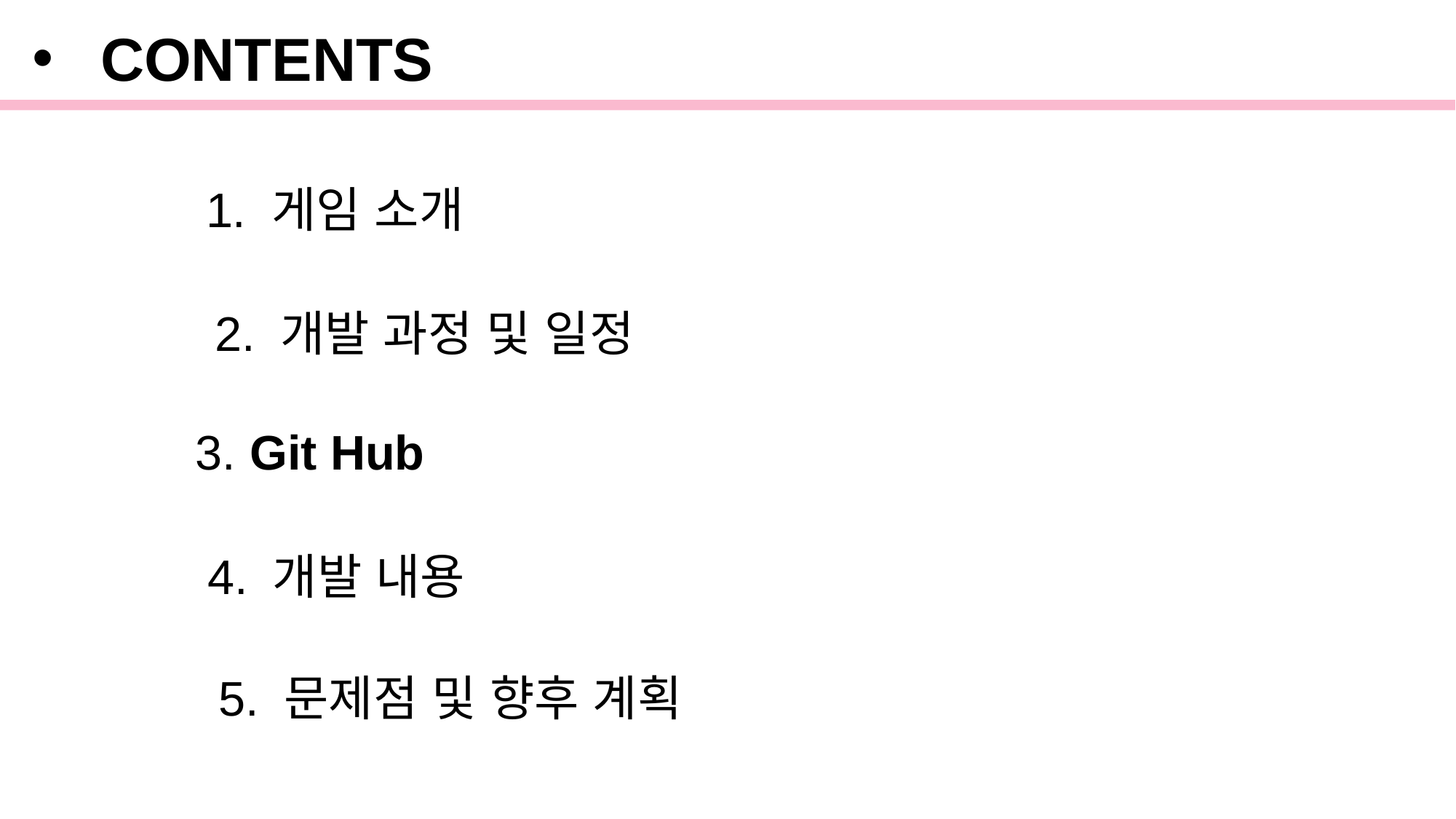

CONTENTS

1. 게임 소개
2. 개발 과정 및 일정
3. Git Hub
4. 개발 내용

5. 문제점 및 향후 계획